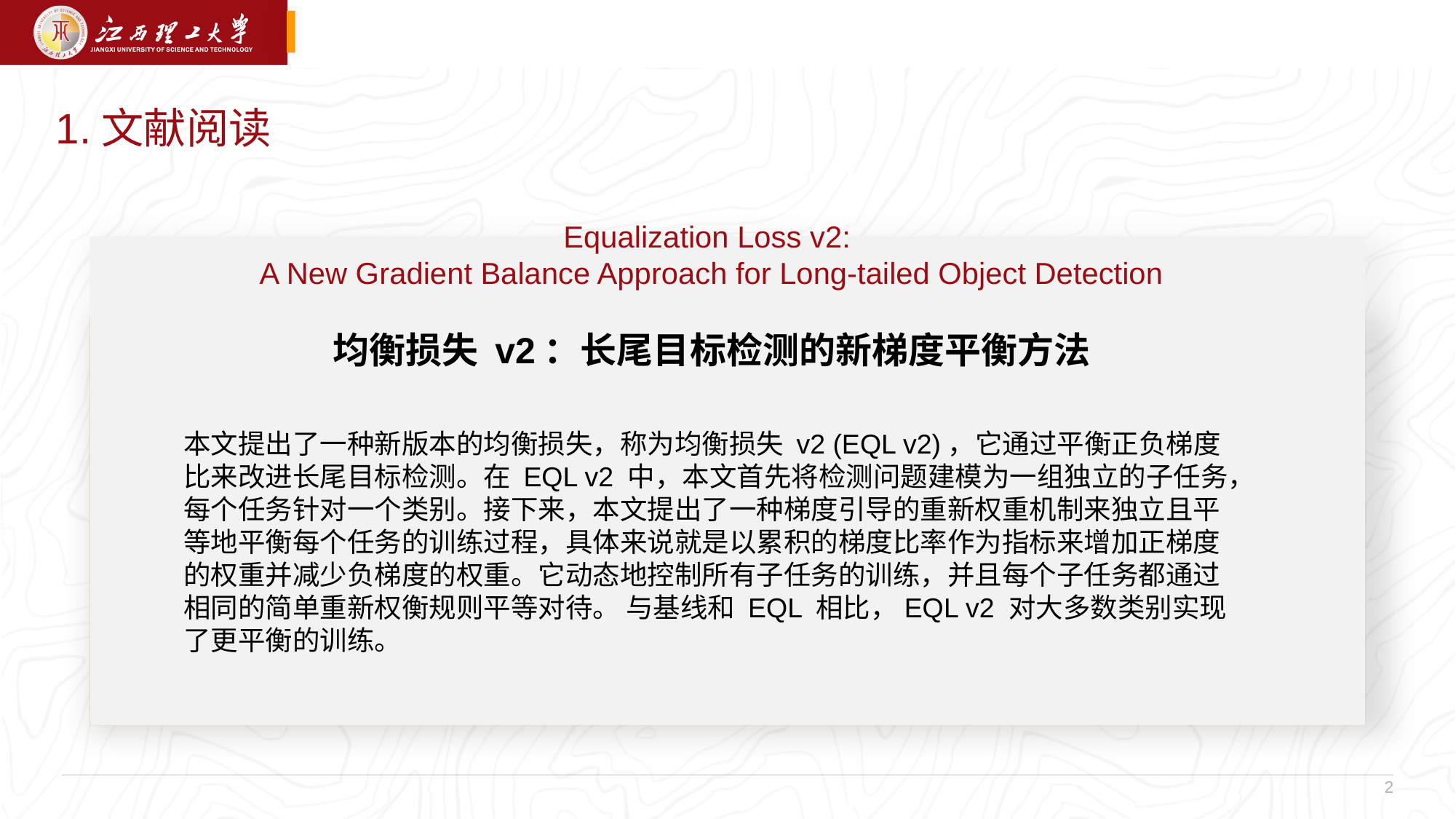

1.文献阅读
Equalization Loss v2:
A New Gradient Balance Approach for Long-tailed Object Detection

均衡损失 v2：长尾目标检测的新梯度平衡方法
本文提出了一种新版本的均衡损失，称为均衡损失 v2 (EQL v2)，它通过平衡正负梯度比来改进长尾目标检测。在 EQL v2 中，本文首先将检测问题建模为一组独立的子任务，每个任务针对一个类别。接下来，本文提出了一种梯度引导的重新权重机制来独立且平等地平衡每个任务的训练过程，具体来说就是以累积的梯度比率作为指标来增加正梯度的权重并减少负梯度的权重。它动态地控制所有子任务的训练，并且每个子任务都通过相同的简单重新权衡规则平等对待。 与基线和 EQL 相比，EQL v2 对大多数类别实现了更平衡的训练。
   2